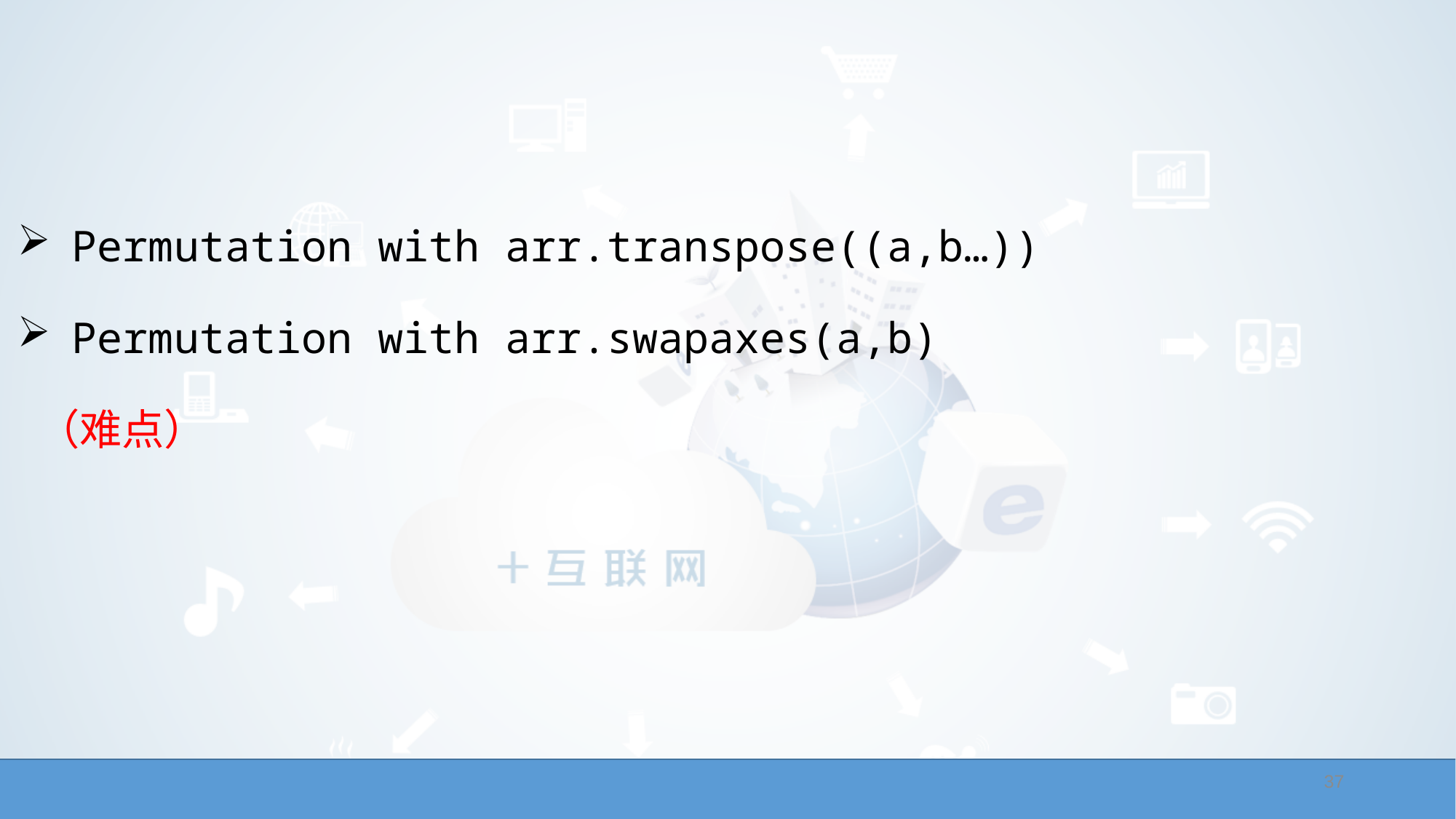

#
﻿Permutation with arr.transpose((a,b…))
﻿Permutation with arr.swapaxes(a,b)
 （难点）
37